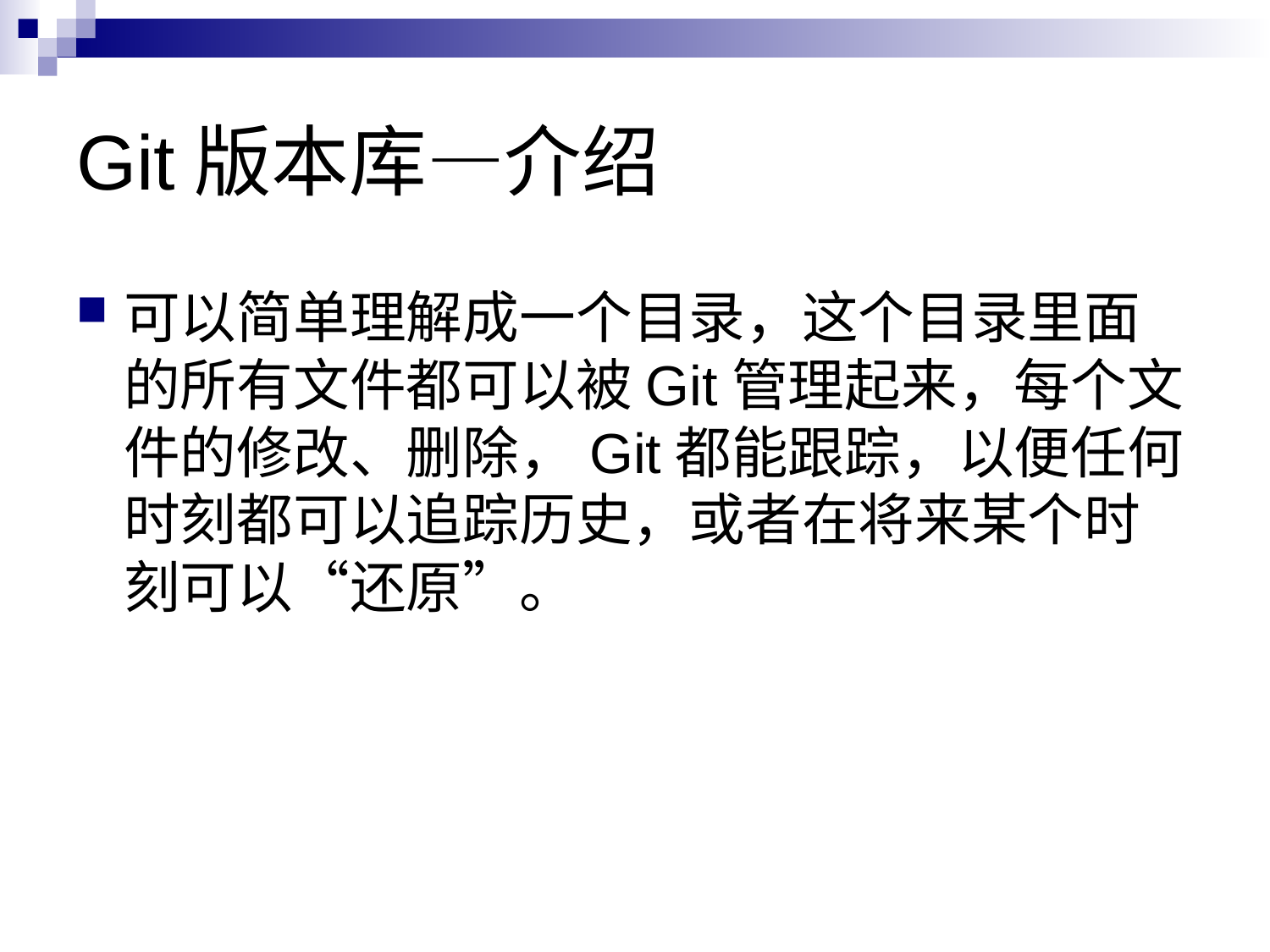

# Git版本库—介绍
可以简单理解成⼀个目录，这个目录里面的所有文件都可以被Git管理起来，每个文件的修改、删除，Git都能跟踪，以便任何时刻都可以追踪历史，或者在将来某个时刻可以“还原”。